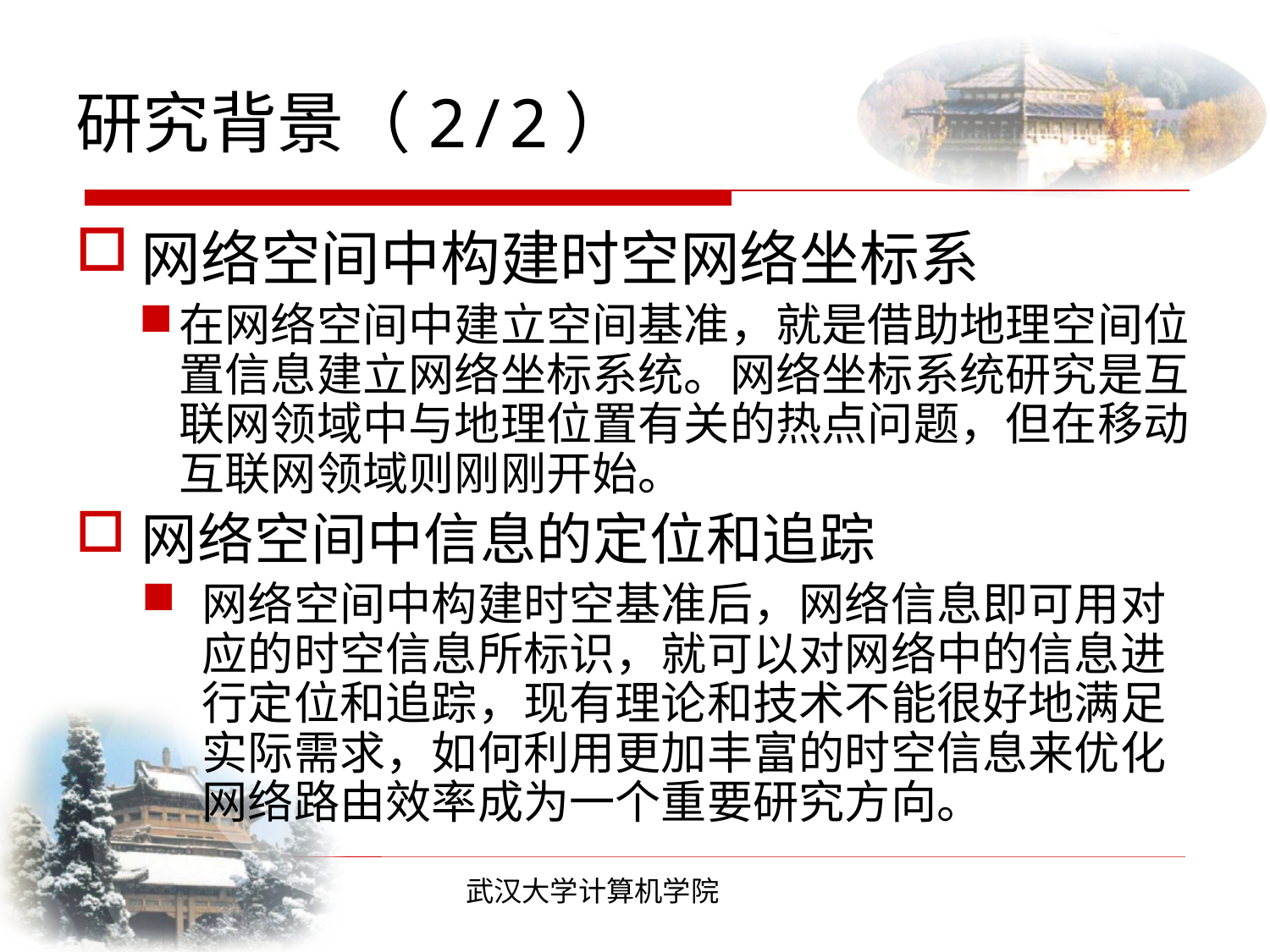

研究背景（2/2）
网络空间中构建时空网络坐标系
在网络空间中建立空间基准，就是借助地理空间位置信息建立网络坐标系统。网络坐标系统研究是互联网领域中与地理位置有关的热点问题，但在移动互联网领域则刚刚开始。
网络空间中信息的定位和追踪
网络空间中构建时空基准后，网络信息即可用对应的时空信息所标识，就可以对网络中的信息进行定位和追踪，现有理论和技术不能很好地满足实际需求，如何利用更加丰富的时空信息来优化网络路由效率成为一个重要研究方向。
武汉大学计算机学院